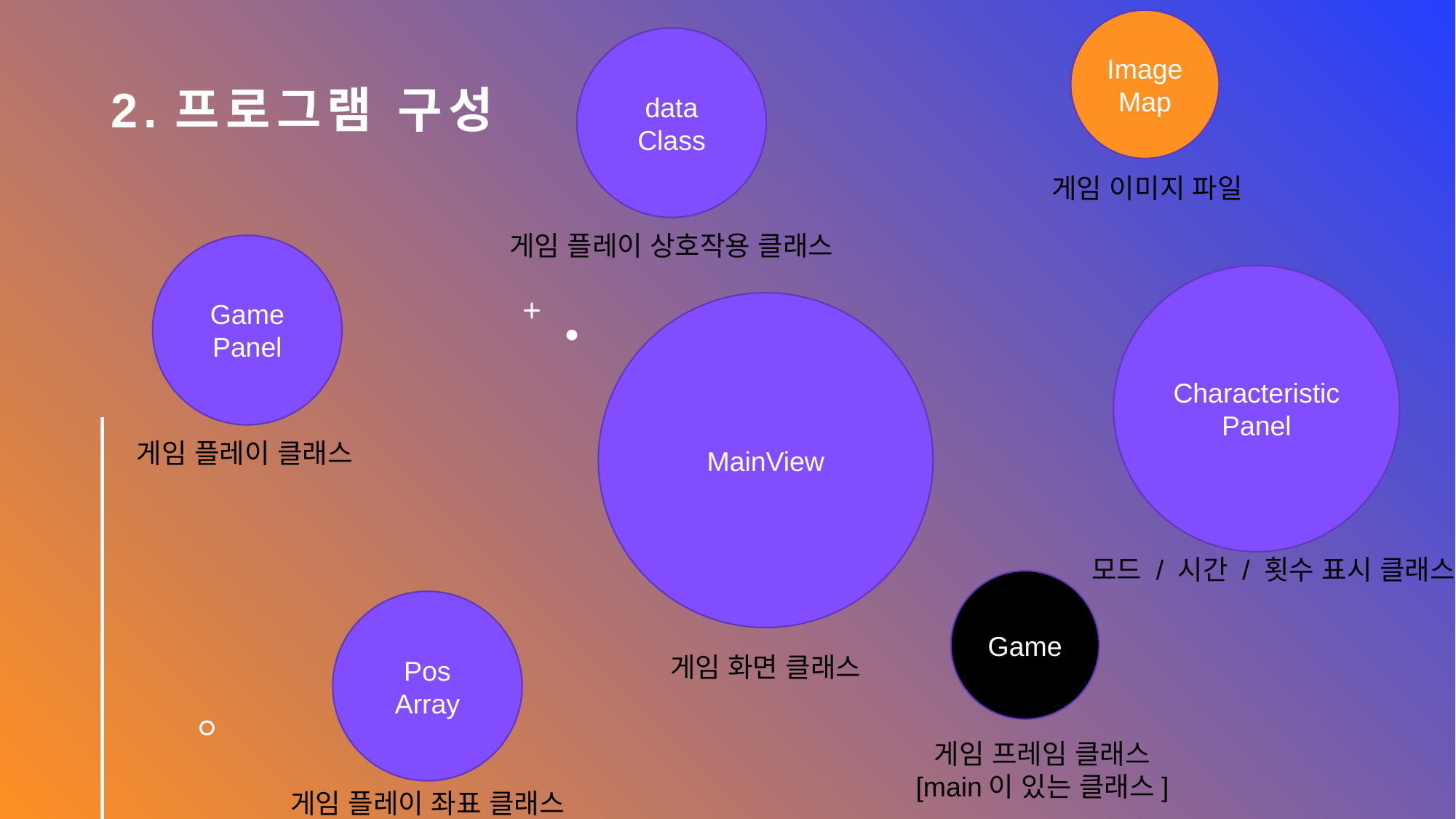

Image
Map
data
Class
# 2.프로그램 구성
게임 이미지 파일
게임 플레이 상호작용 클래스
Game
Panel
Characteristic
Panel
MainView
게임 플레이 클래스
모드 / 시간 / 횟수 표시 클래스
Game
Pos
Array
게임 화면 클래스
게임 프레임 클래스
[main이 있는 클래스]
게임 플레이 좌표 클래스